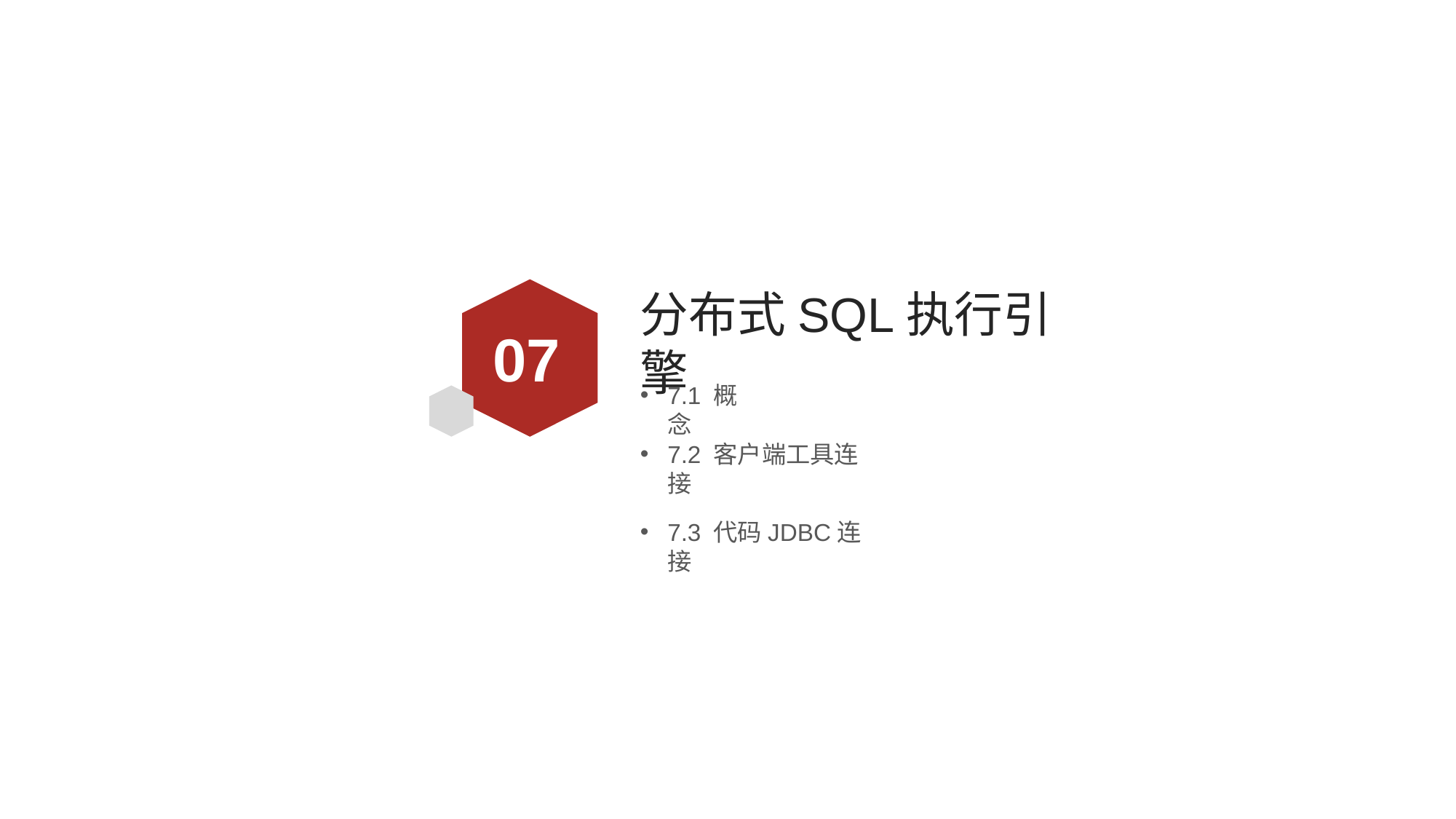

# 分布式SQL执行引擎
07
7.1 概念
7.2 客户端工具连接

7.3 代码JDBC连接